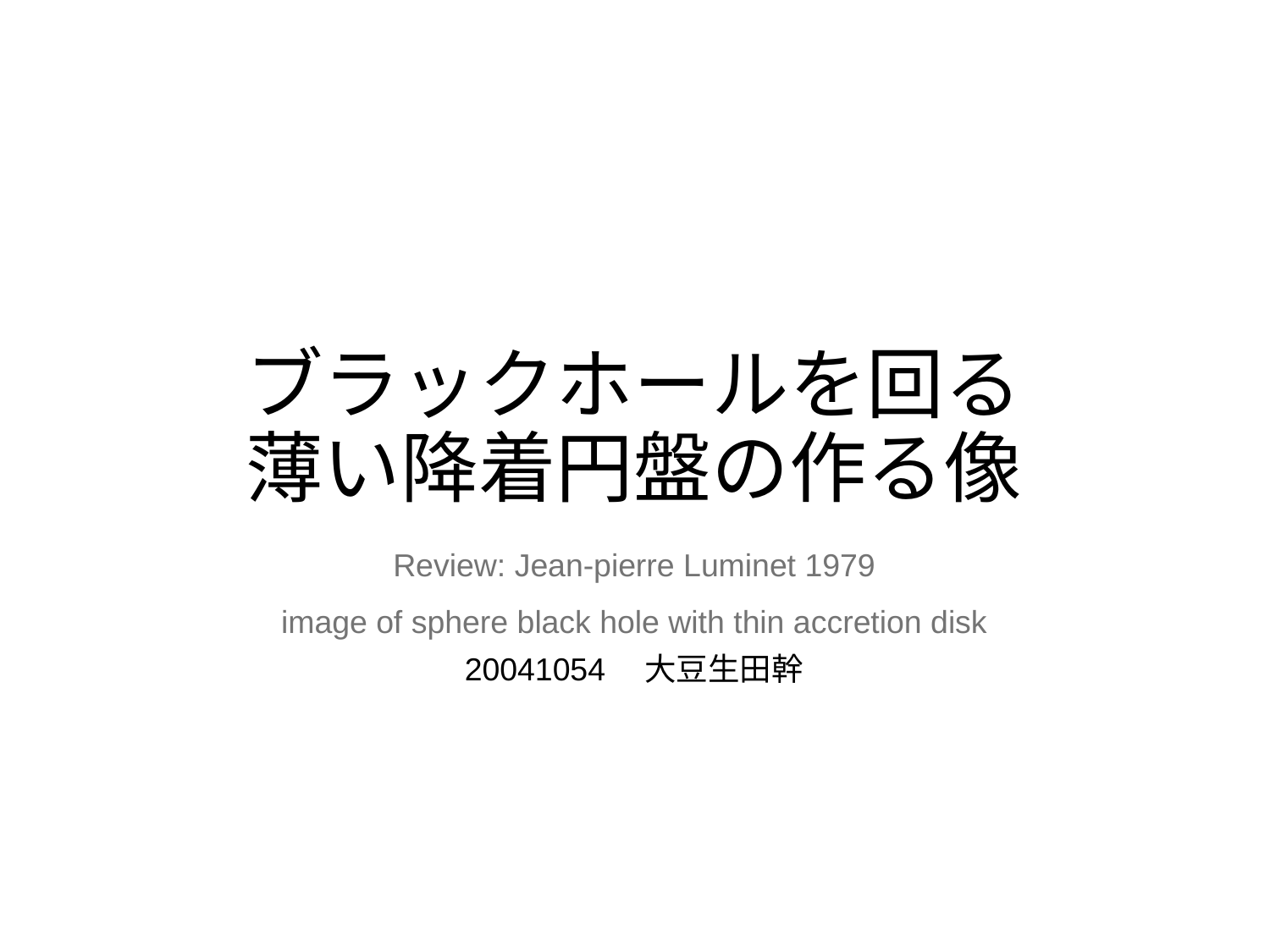

# ブラックホールを回る 薄い降着円盤の作る像
Review: Jean-pierre Luminet 1979
image of sphere black hole with thin accretion disk
20041054　大豆生田幹